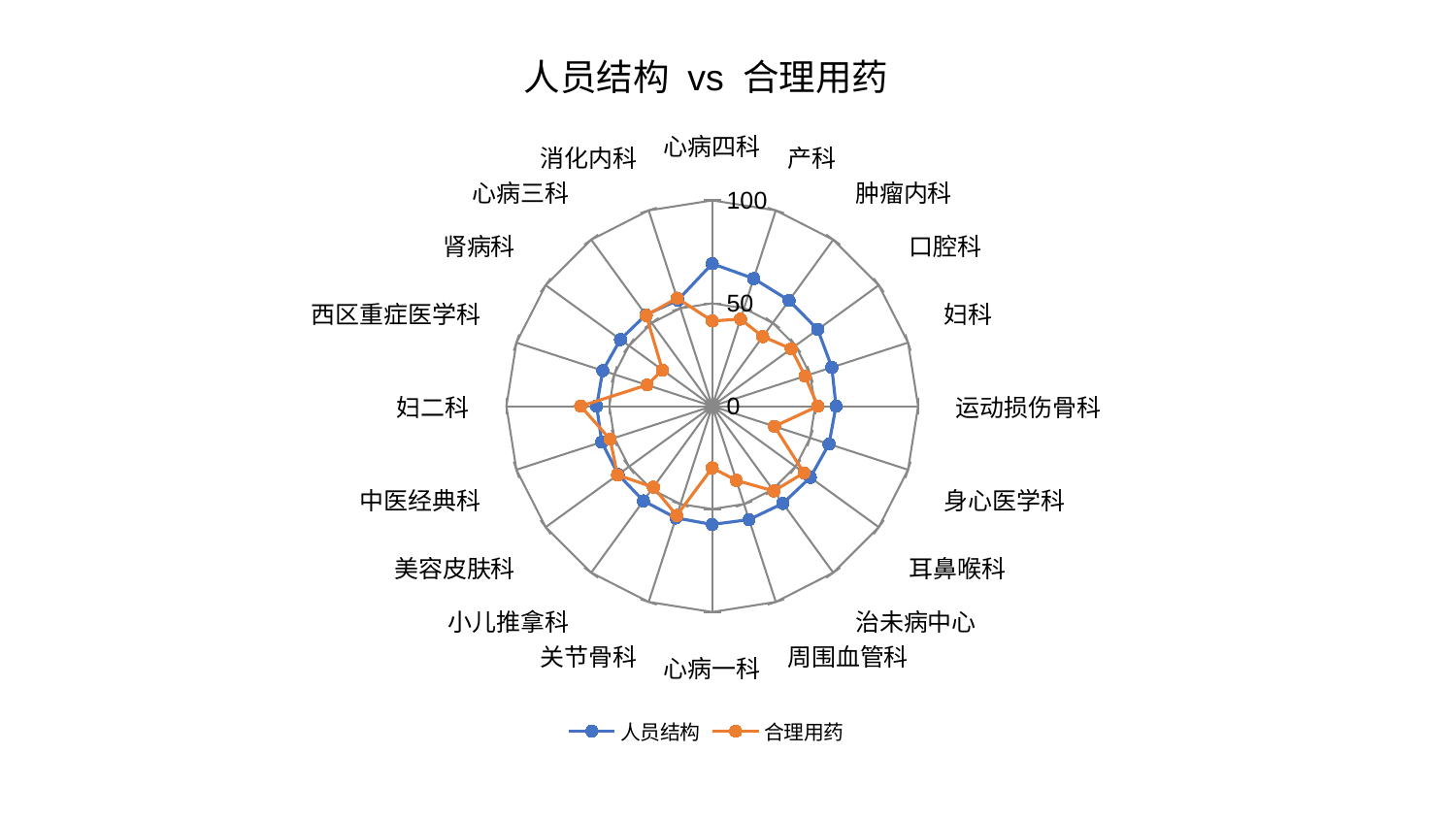

### Chart: 人员结构 vs 合理用药

| Category | 人员结构 | 合理用药 |
|---|---|---|
| 心病四科 | 69.23720780854573 | 41.424465296707965 |
| 产科 | 65.2022616928499 | 44.5106519131521 |
| 肿瘤内科 | 63.491950757433834 | 41.7861831892871 |
| 口腔科 | 63.37037242826741 | 47.4677593982833 |
| 妇科 | 61.086720803491005 | 47.38448334685748 |
| 运动损伤骨科 | 60.115043979827135 | 51.33878982342652 |
| 身心医学科 | 59.64794667097261 | 31.786131611100362 |
| 耳鼻喉科 | 58.894965933746256 | 55.108491997072505 |
| 治未病中心 | 58.398248625496834 | 50.93203341501092 |
| 周围血管科 | 57.937809118970755 | 37.91839883486412 |
| 心病一科 | 57.461724483840506 | 30.00696823799408 |
| 关节骨科 | 57.10061010983095 | 55.837486370501125 |
| 小儿推拿科 | 56.868012098904686 | 48.64600182532969 |
| 美容皮肤科 | 56.48818315404143 | 56.929457849237885 |
| 中医经典科 | 56.422255840893115 | 52.141311589570485 |
| 妇二科 | 56.14719342753697 | 63.90587396861257 |
| 西区重症医学科 | 55.926205030949816 | 33.297218934972335 |
| 肾病科 | 55.14497234259284 | 29.930405576942686 |
| 心病三科 | 54.87118916624698 | 54.52349413146682 |
| 消化内科 | 54.15362271926385 | 55.21313928971283 |
26